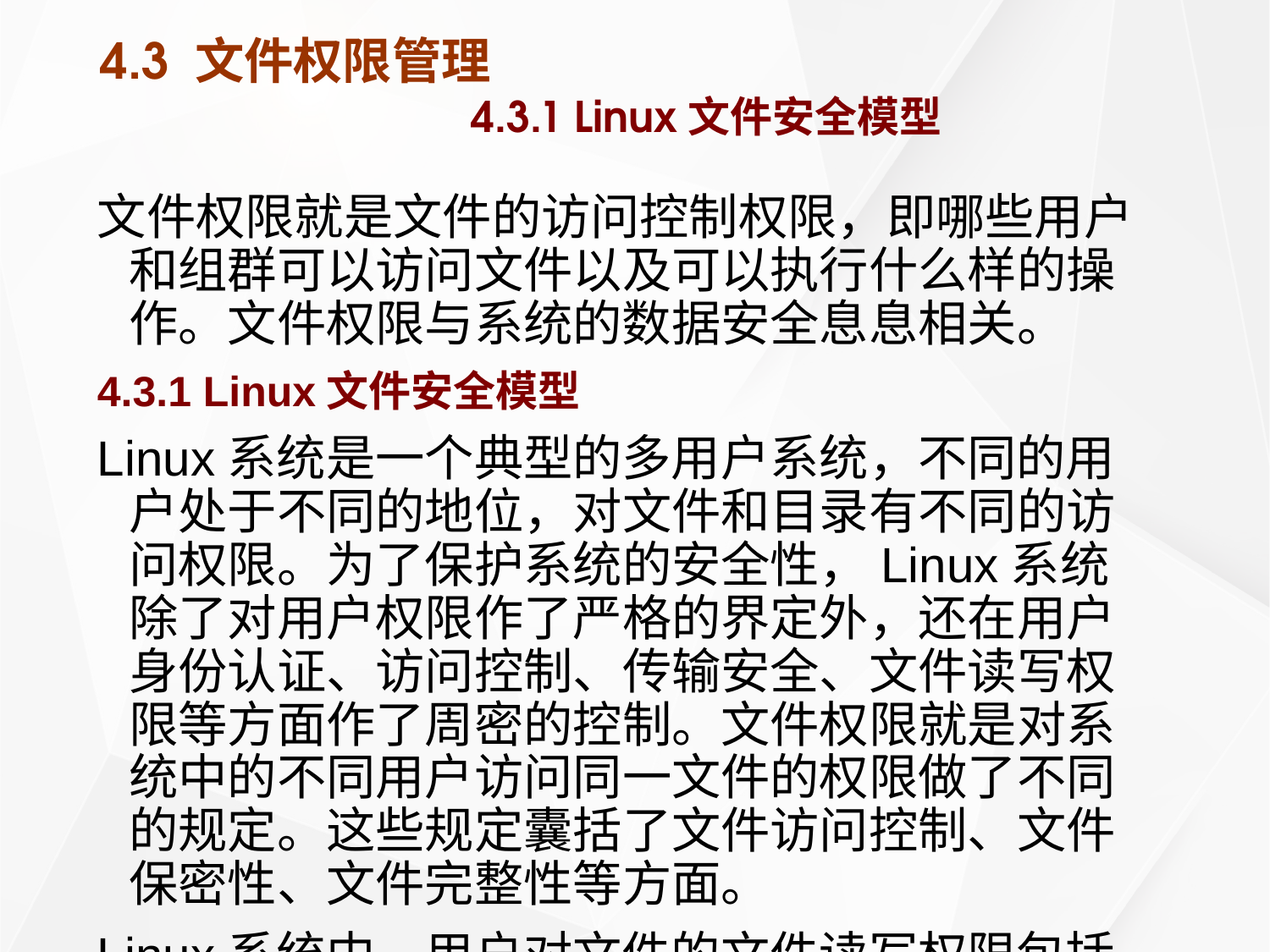

# 4.3 文件权限管理 4.3.1 Linux文件安全模型
文件权限就是文件的访问控制权限，即哪些用户和组群可以访问文件以及可以执行什么样的操作。文件权限与系统的数据安全息息相关。
4.3.1 Linux文件安全模型
Linux系统是一个典型的多用户系统，不同的用户处于不同的地位，对文件和目录有不同的访问权限。为了保护系统的安全性，Linux系统除了对用户权限作了严格的界定外，还在用户身份认证、访问控制、传输安全、文件读写权限等方面作了周密的控制。文件权限就是对系统中的不同用户访问同一文件的权限做了不同的规定。这些规定囊括了文件访问控制、文件保密性、文件完整性等方面。
Linux系统中，用户对文件的文件读写权限包括3种，分别是读权限、写权限和可执行权限。